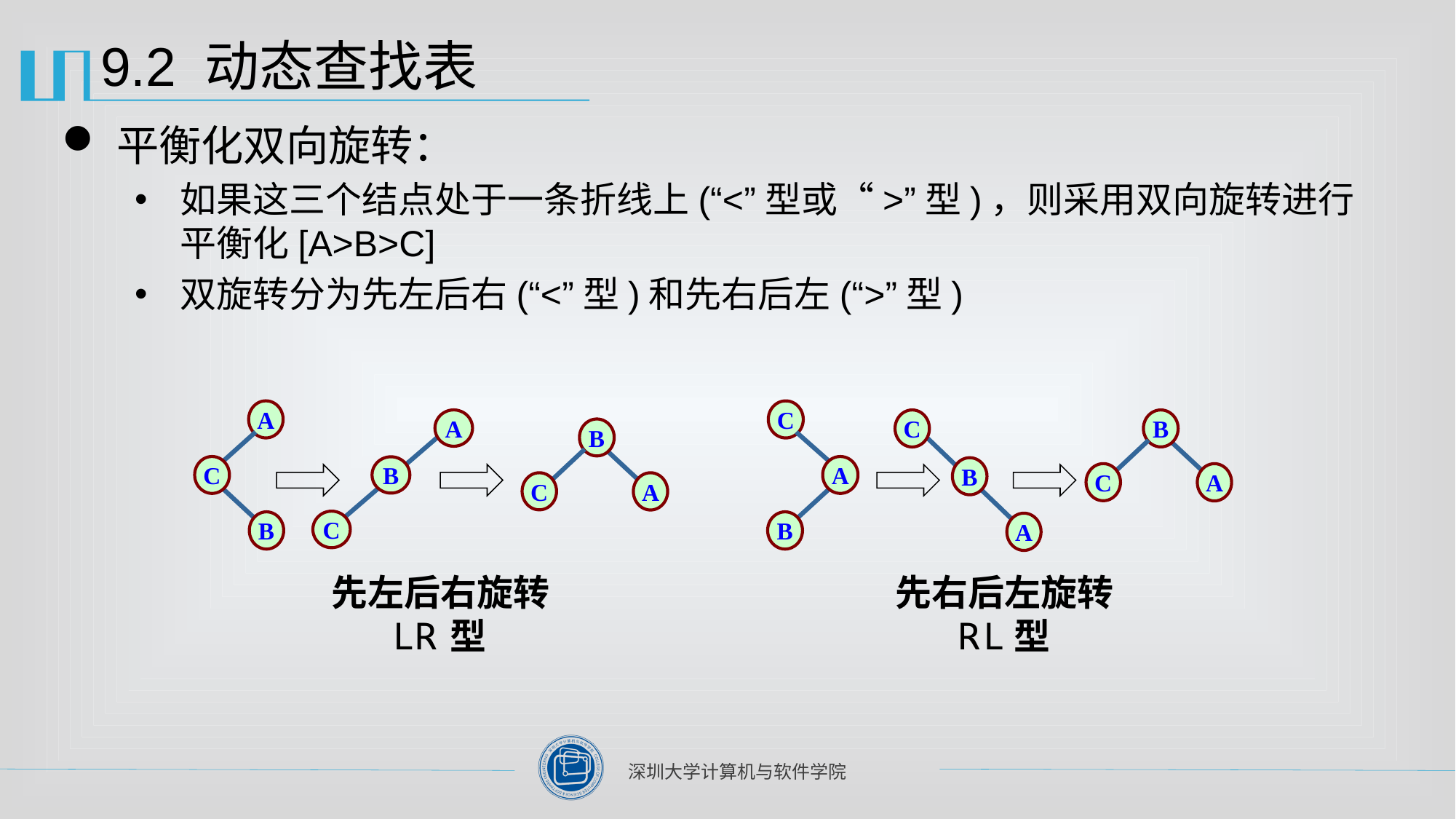

# 9.2 动态查找表
平衡化双向旋转：
如果这三个结点处于一条折线上(“<”型或“>”型)，则采用双向旋转进行平衡化[A>B>C]
双旋转分为先左后右(“<”型)和先右后左(“>”型)

A

C

B
A

B
C
B

C
A

先左后右旋转
LR型
C

A

B
C

B
A
B

C
A

先右后左旋转
RL型
65